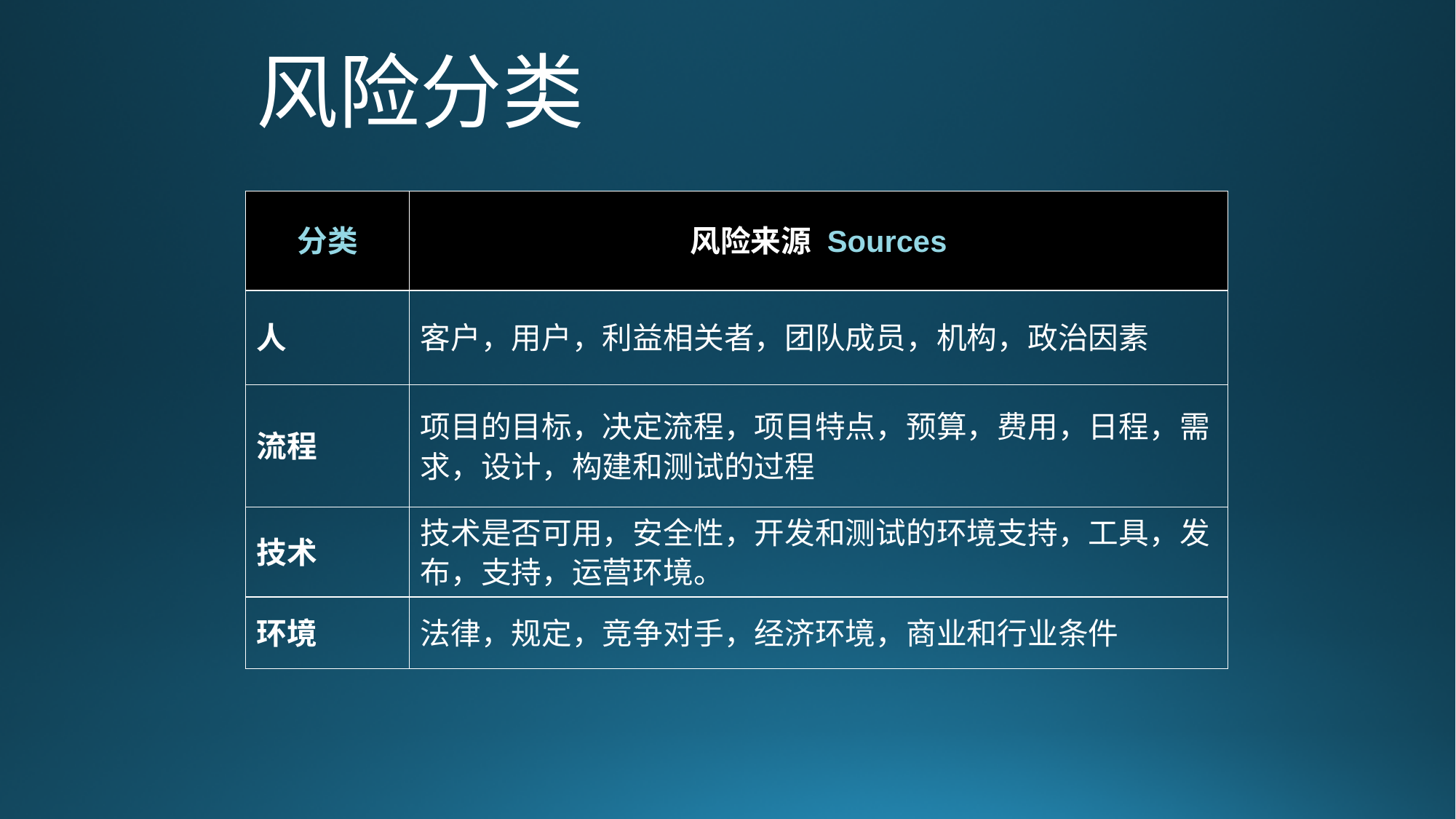

# 风险分类
| 分类 | 风险来源 Sources |
| --- | --- |
| 人 | 客户，用户，利益相关者，团队成员，机构，政治因素 |
| 流程 | 项目的目标，决定流程，项目特点，预算，费用，日程，需求，设计，构建和测试的过程 |
| 技术 | 技术是否可用，安全性，开发和测试的环境支持，工具，发布，支持，运营环境。 |
| 环境 | 法律，规定，竞争对手，经济环境，商业和行业条件 |